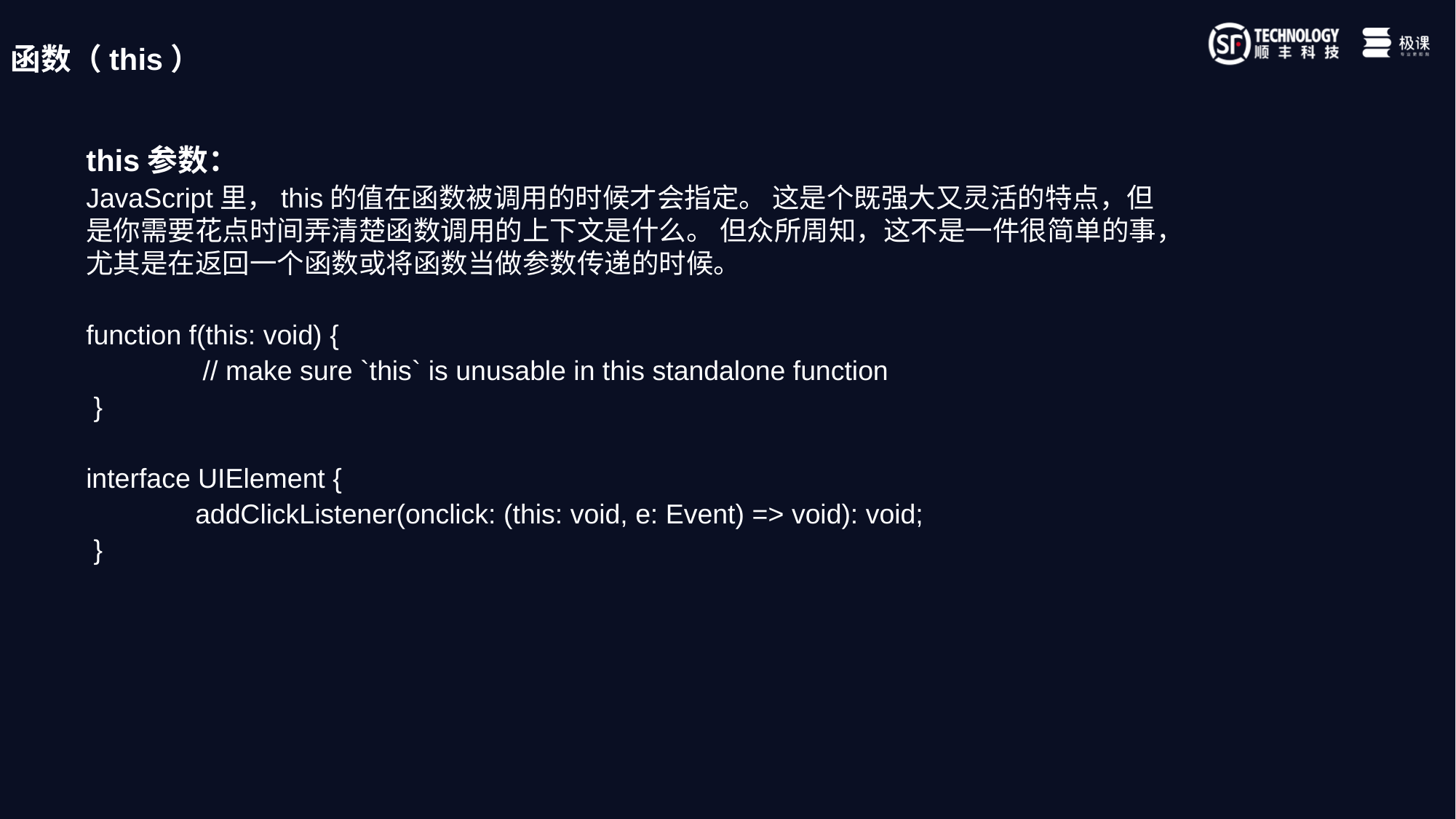

函数（this）
this参数：
JavaScript里，this的值在函数被调用的时候才会指定。 这是个既强大又灵活的特点，但是你需要花点时间弄清楚函数调用的上下文是什么。 但众所周知，这不是一件很简单的事，尤其是在返回一个函数或将函数当做参数传递的时候。

function f(this: void) {
	 // make sure `this` is unusable in this standalone function
 }

interface UIElement {
 	addClickListener(onclick: (this: void, e: Event) => void): void;
 }